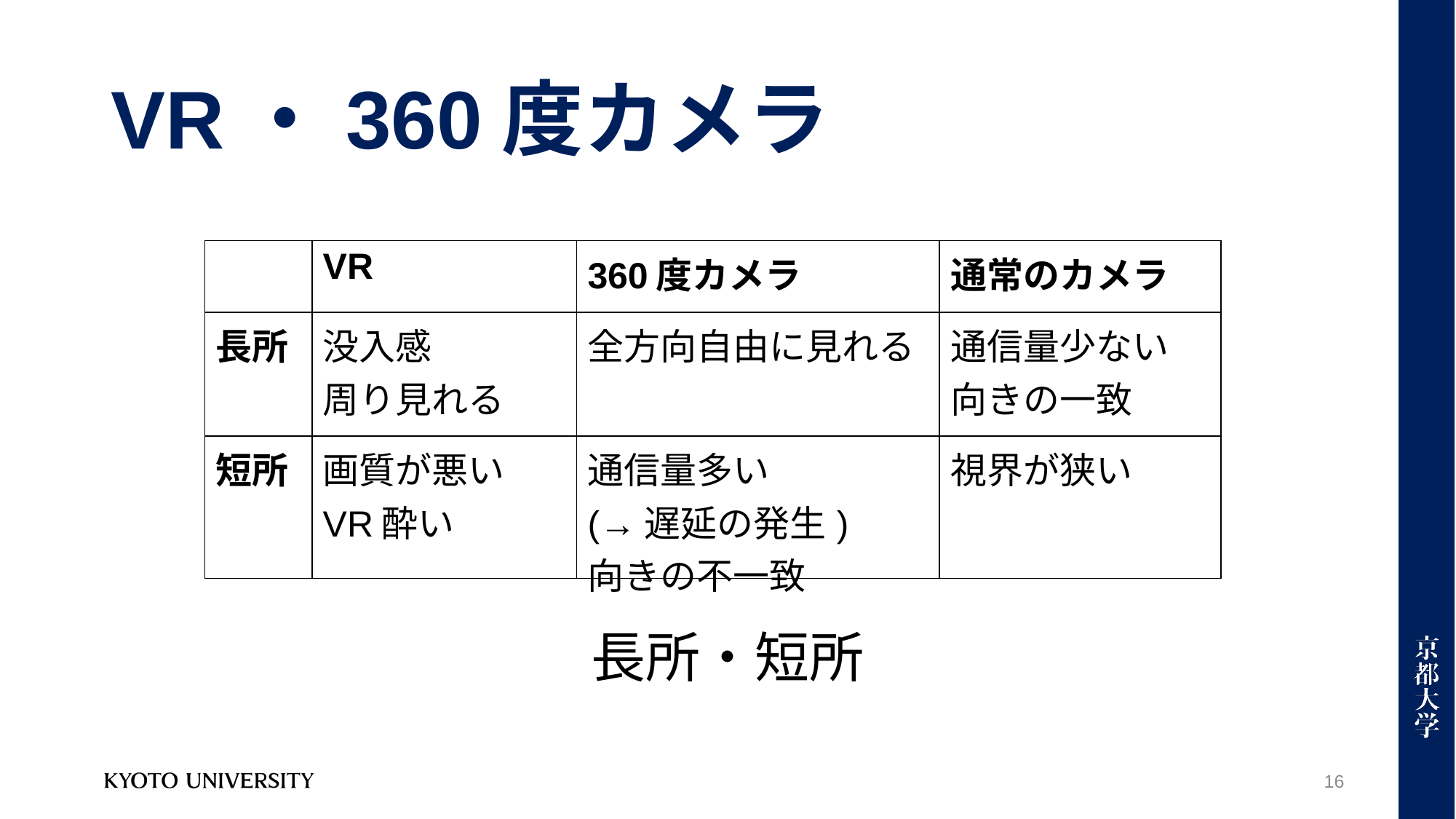

# VR・360度カメラ
|  | VR | 360度カメラ | 通常のカメラ |
| --- | --- | --- | --- |
| 長所 | 没入感 周り見れる | 全方向自由に見れる | 通信量少ない 向きの一致 |
| 短所 | 画質が悪い VR酔い | 通信量多い (→遅延の発生) 向きの不一致 | 視界が狭い |
長所・短所
16